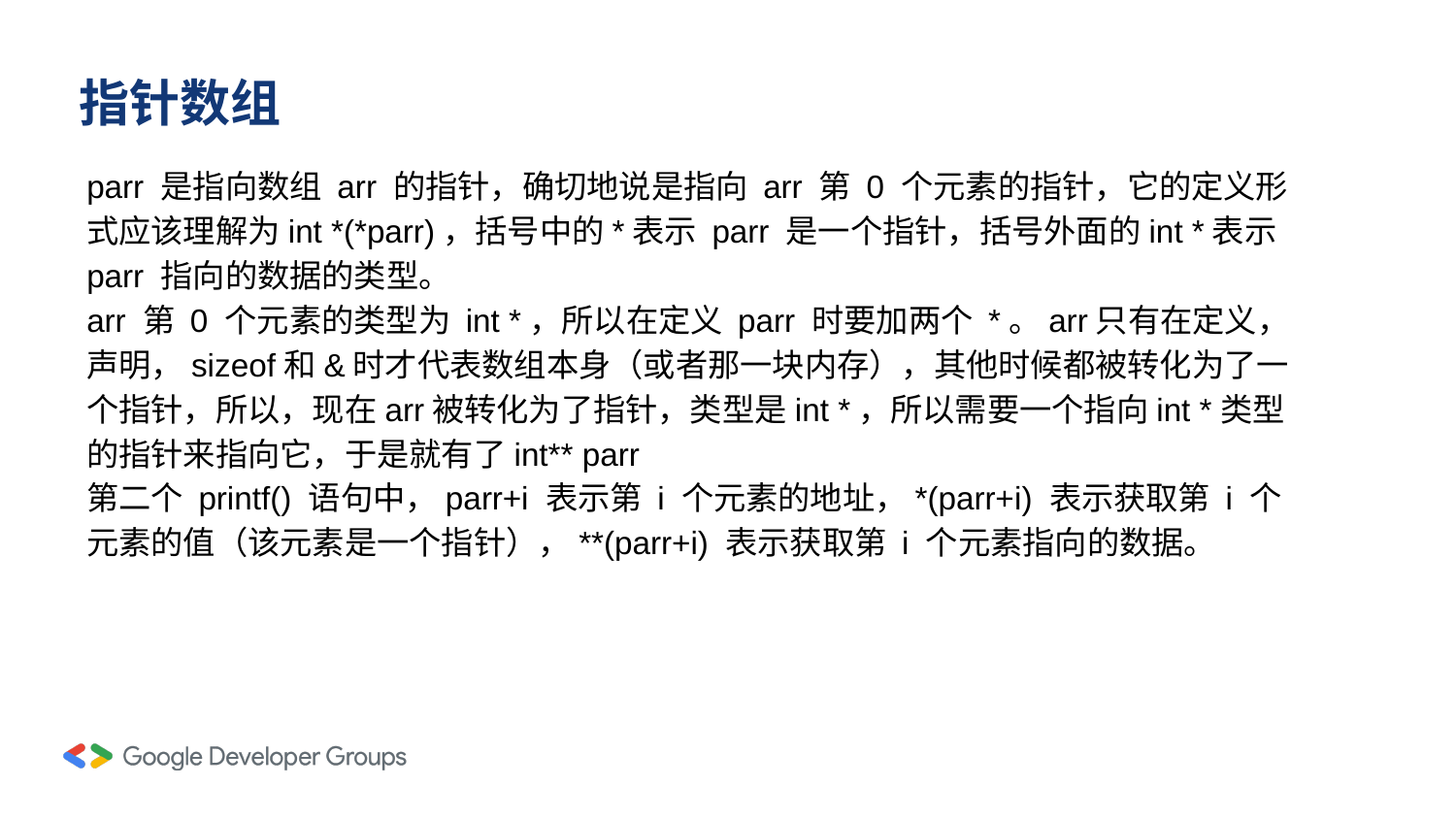

# 指针数组
parr 是指向数组 arr 的指针，确切地说是指向 arr 第 0 个元素的指针，它的定义形式应该理解为int *(*parr)，括号中的*表示 parr 是一个指针，括号外面的int *表示 parr 指向的数据的类型。
arr 第 0 个元素的类型为 int *，所以在定义 parr 时要加两个 *。arr只有在定义，声明，sizeof和&时才代表数组本身（或者那一块内存），其他时候都被转化为了一个指针，所以，现在arr被转化为了指针，类型是int *，所以需要一个指向int *类型的指针来指向它，于是就有了int** parr
第二个 printf() 语句中，parr+i 表示第 i 个元素的地址，*(parr+i) 表示获取第 i 个元素的值（该元素是一个指针），**(parr+i) 表示获取第 i 个元素指向的数据。